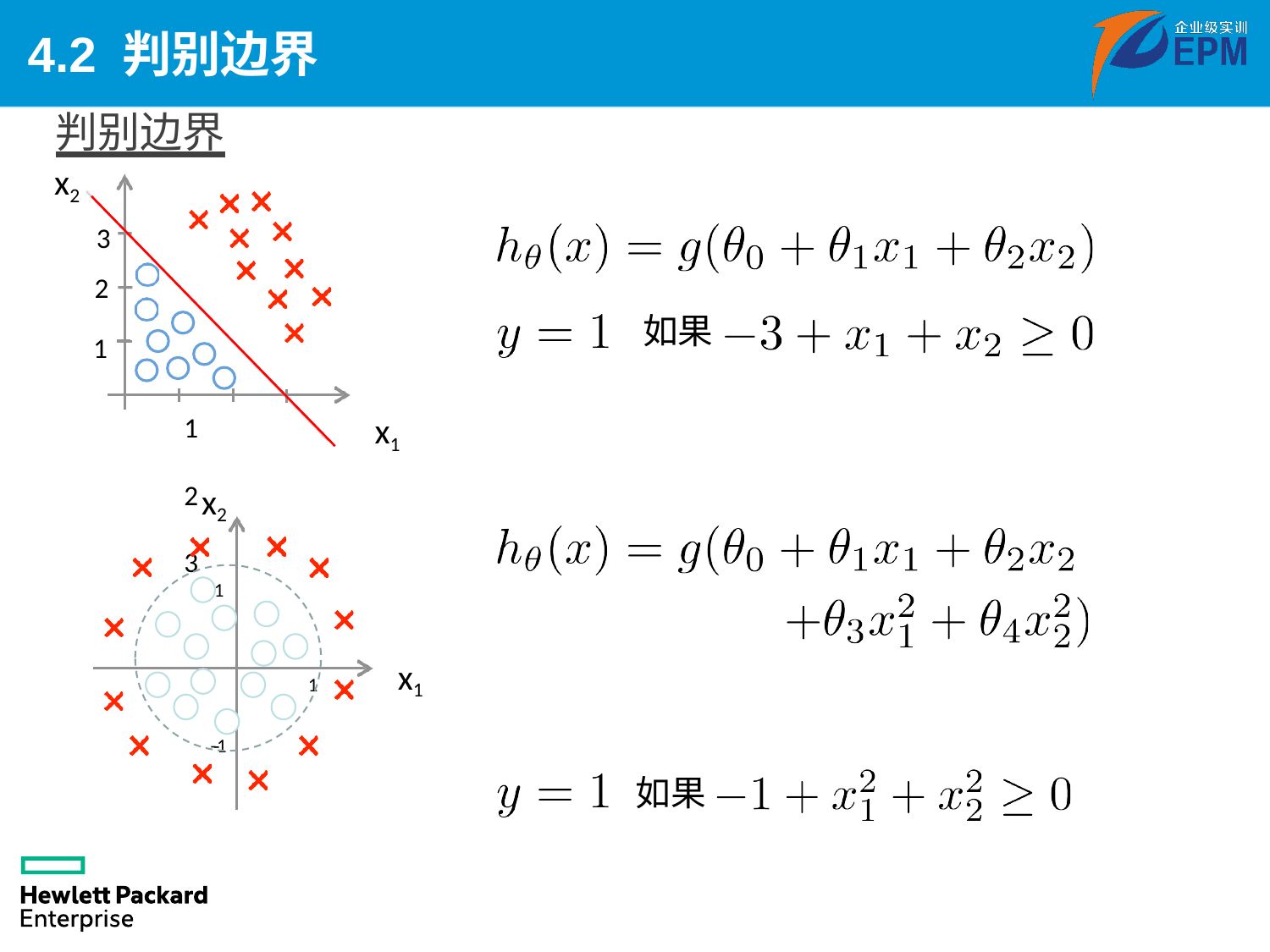

# 4.2 判别边界
判别边界
x2
3
2
1

如果

x1
1	2	3
x2

1

x1

1

-­‐1

-­‐1

如果